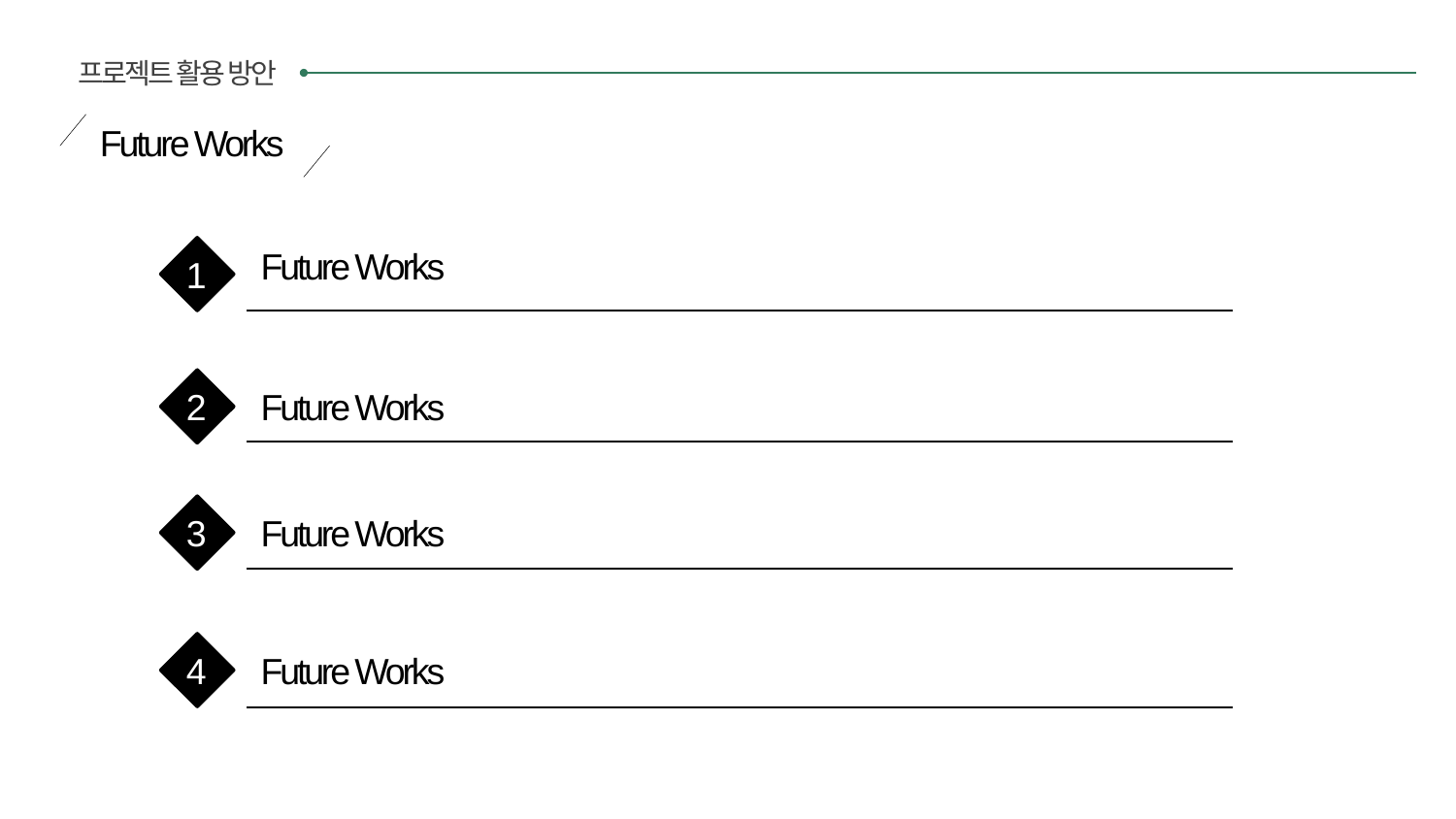

프로젝트 활용 방안
Future Works
1

Future Works
2

Future Works
3

Future Works
4

Future Works